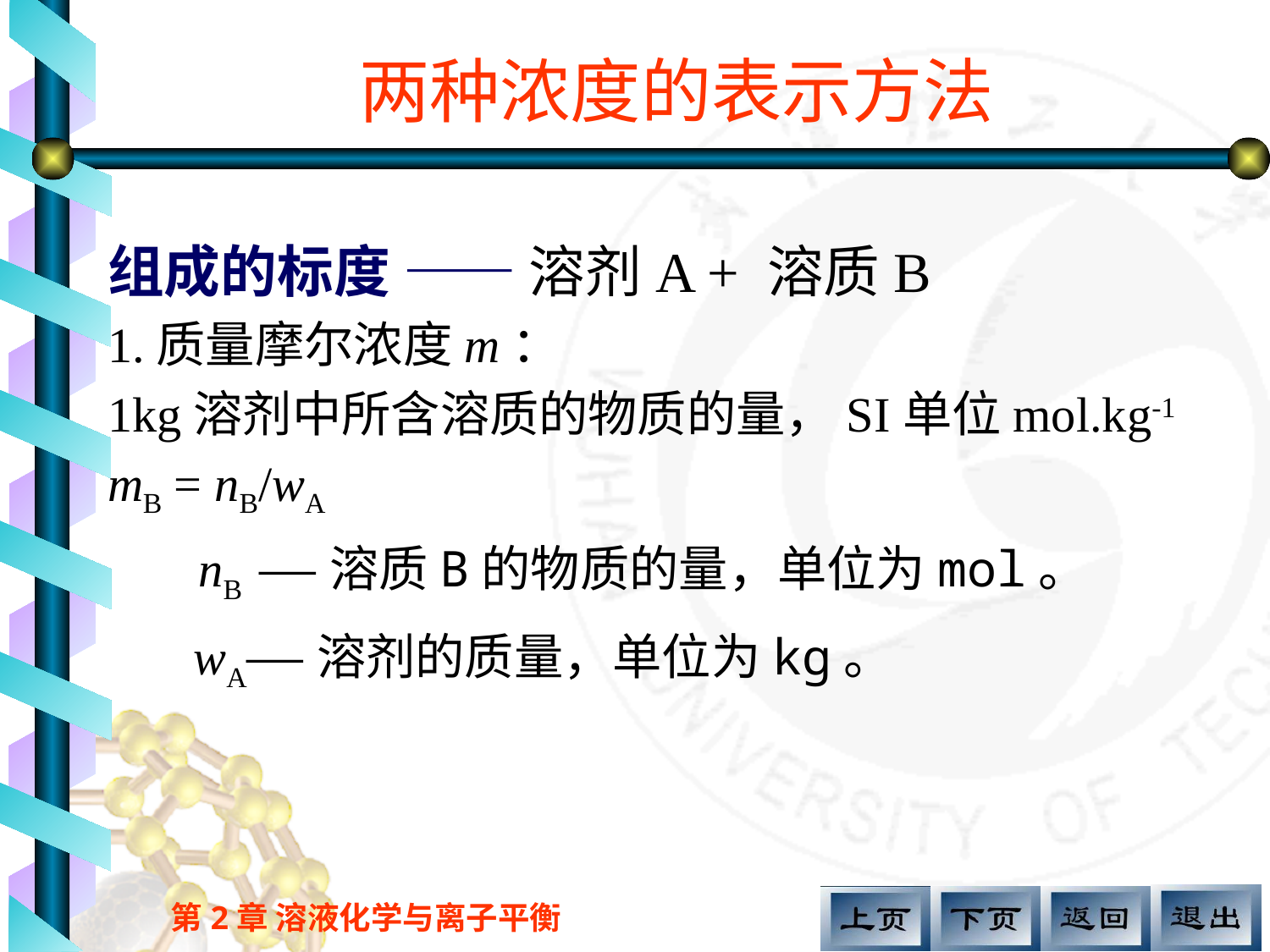

# 两种浓度的表示方法
组成的标度 —— 溶剂A + 溶质B
1.质量摩尔浓度m：
1kg溶剂中所含溶质的物质的量，SI单位mol.kg-1
mB = nB/wA
      nB —溶质B的物质的量，单位为mol。
       wA—溶剂的质量，单位为kg。